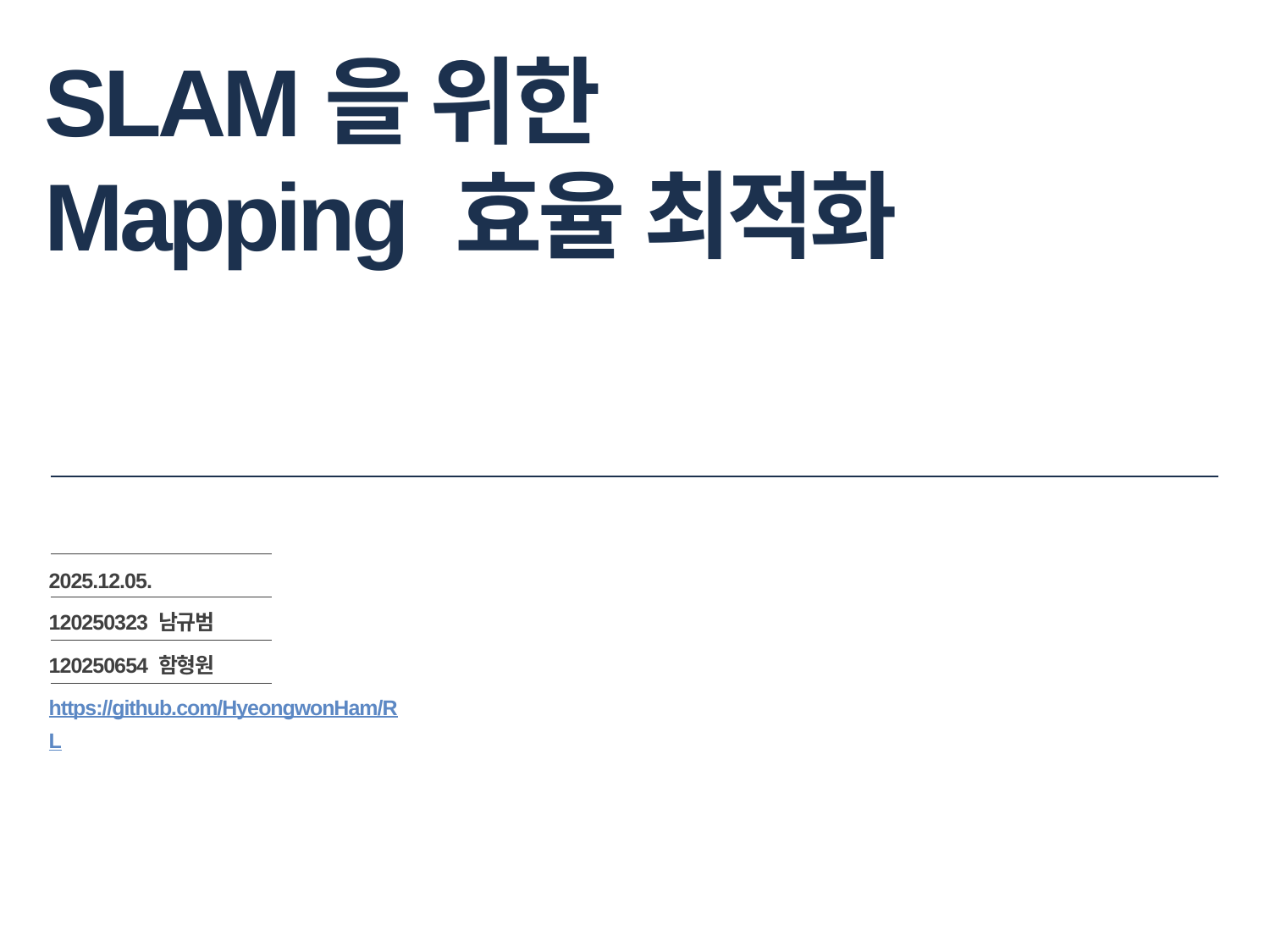

# SLAM을 위한 Mapping 효율 최적화
2025.12.05.
120250323 남규범
120250654 함형원
https://github.com/HyeongwonHam/RL